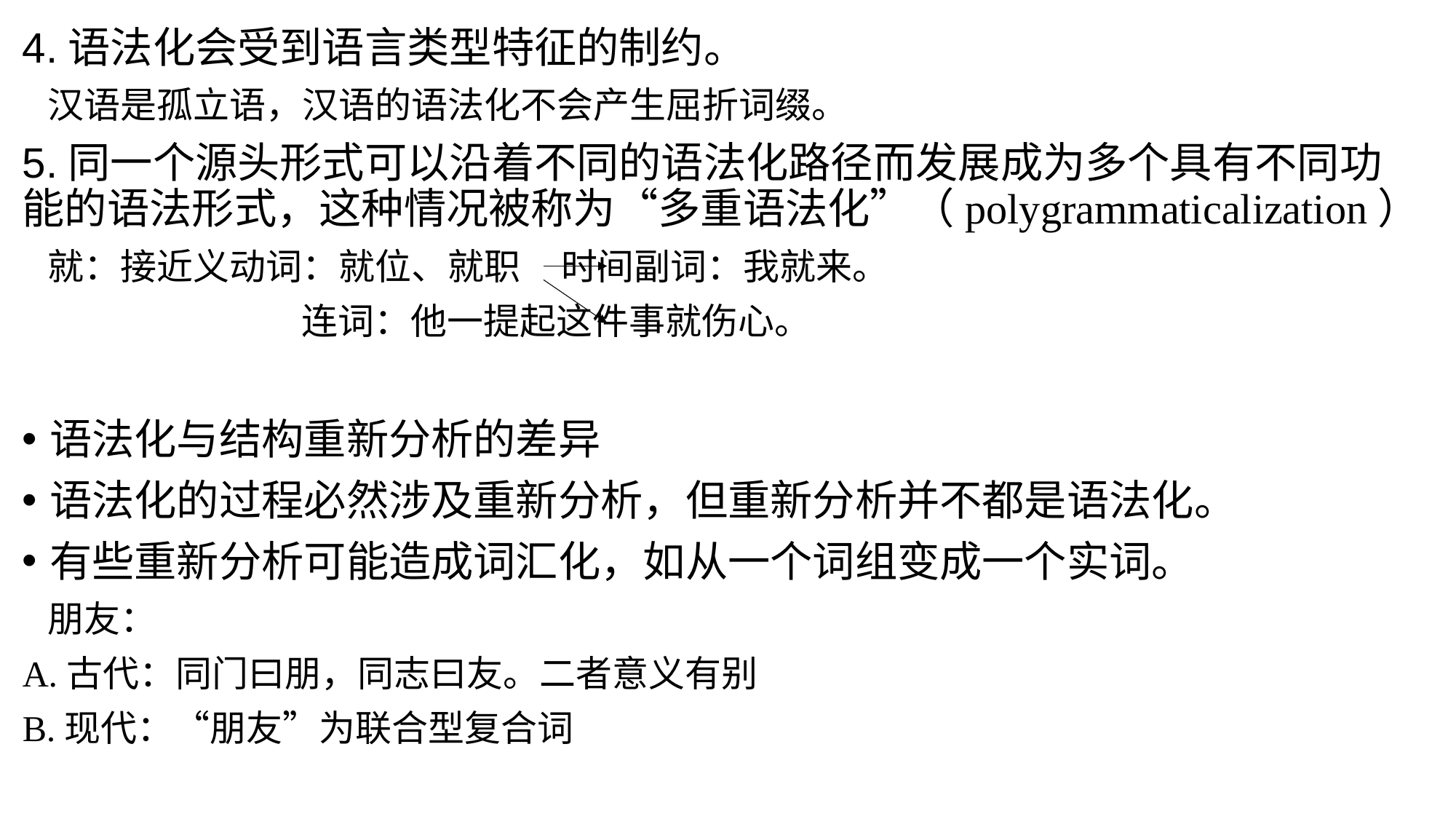

4.语法化会受到语言类型特征的制约。
  汉语是孤立语，汉语的语法化不会产生屈折词缀。
5.同一个源头形式可以沿着不同的语法化路径而发展成为多个具有不同功能的语法形式，这种情况被称为“多重语法化”（polygrammaticalization）
  就：接近义动词：就位、就职     时间副词：我就来。
                                 连词：他一提起这件事就伤心。

语法化与结构重新分析的差异
语法化的过程必然涉及重新分析，但重新分析并不都是语法化。
有些重新分析可能造成词汇化，如从一个词组变成一个实词。
  朋友：
A.古代：同门曰朋，同志曰友。二者意义有别
B.现代：“朋友”为联合型复合词